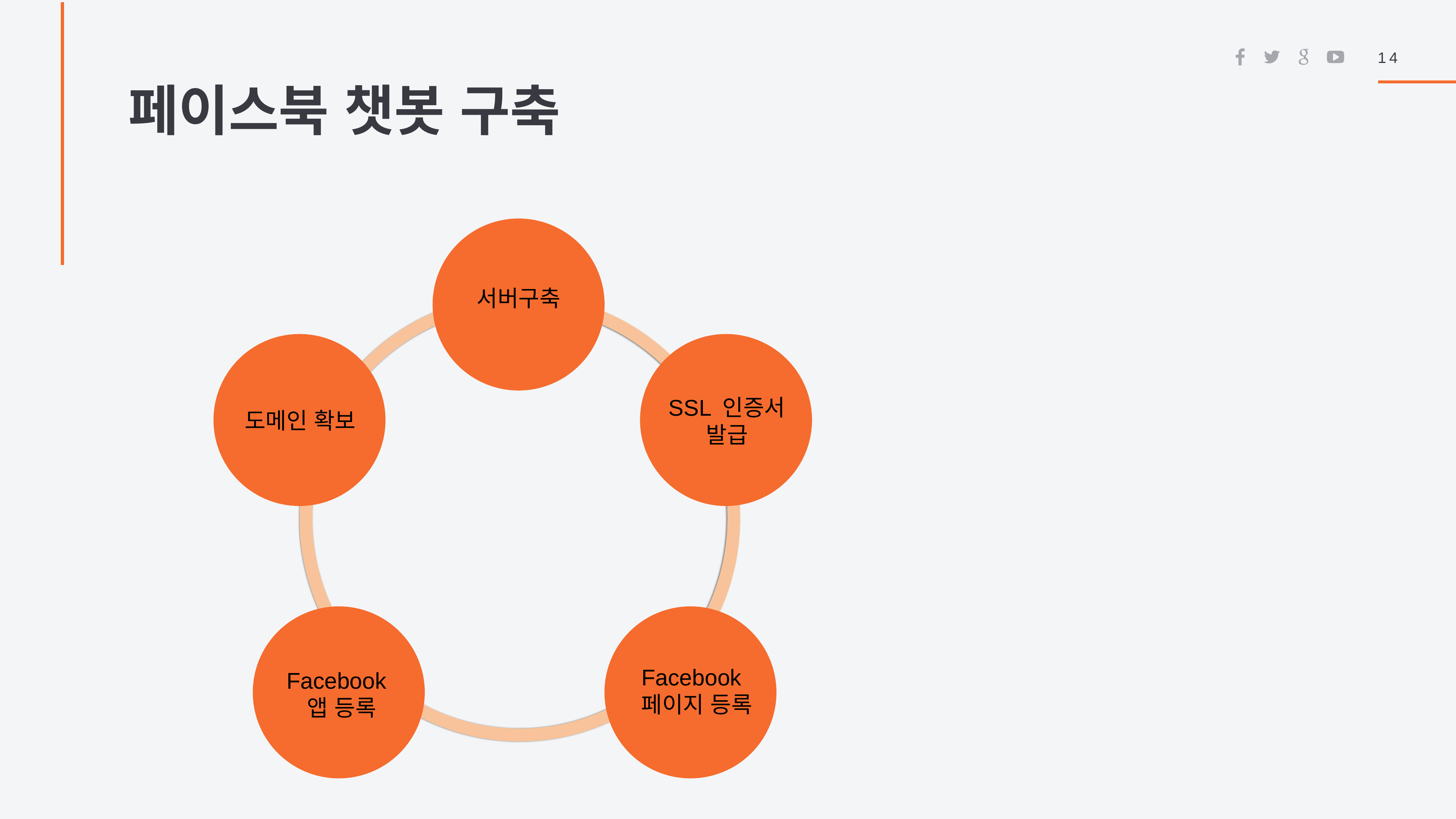

14
페이스북 챗봇 구축

서버구축

도메인 확보
SSL 인증서 발급

Facebook
 페이지 등록
Facebook
 앱 등록